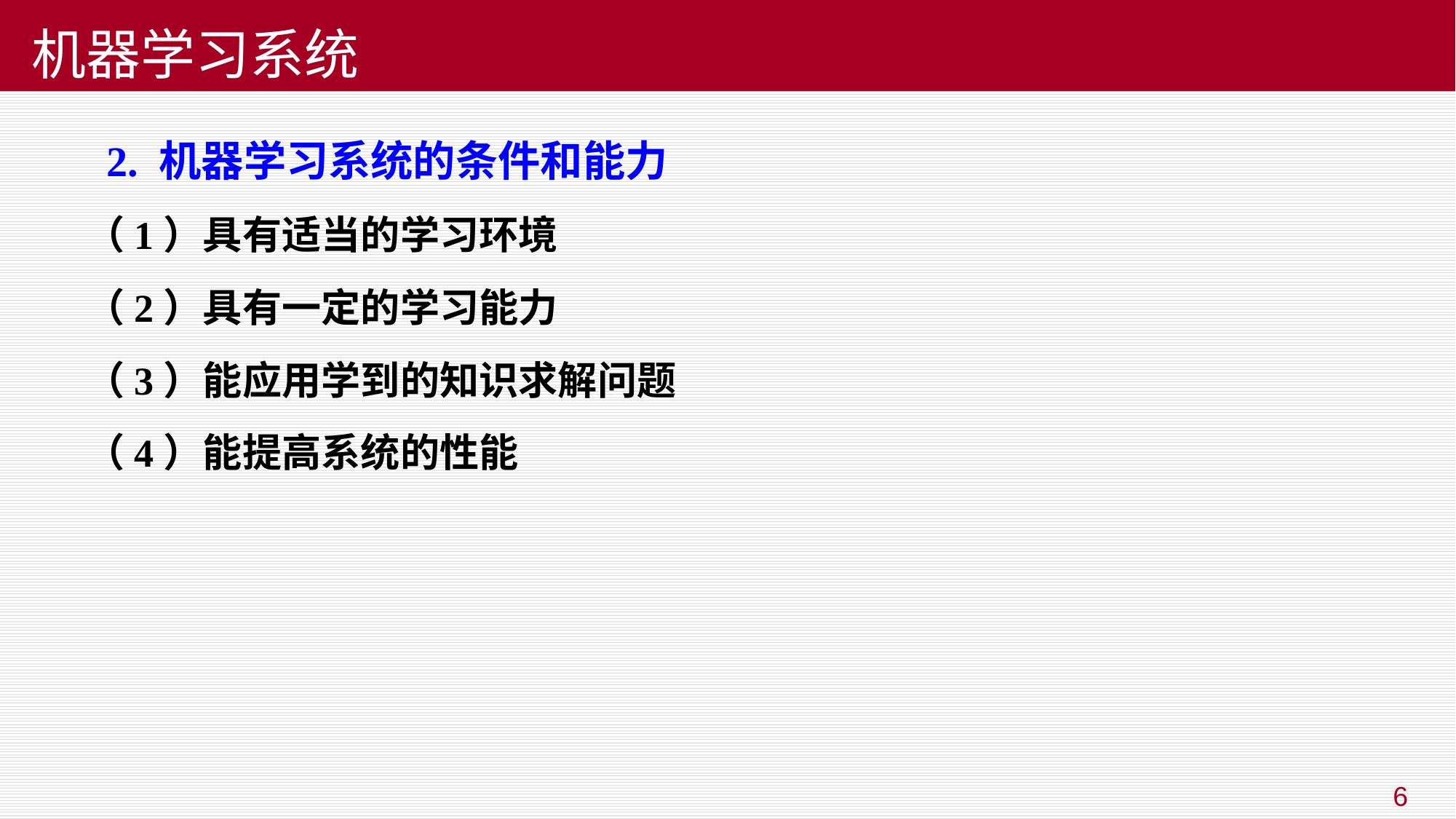

机器学习系统
# 2. 机器学习系统的条件和能力
（1）具有适当的学习环境
（2）具有一定的学习能力
（3）能应用学到的知识求解问题
（4）能提高系统的性能
6